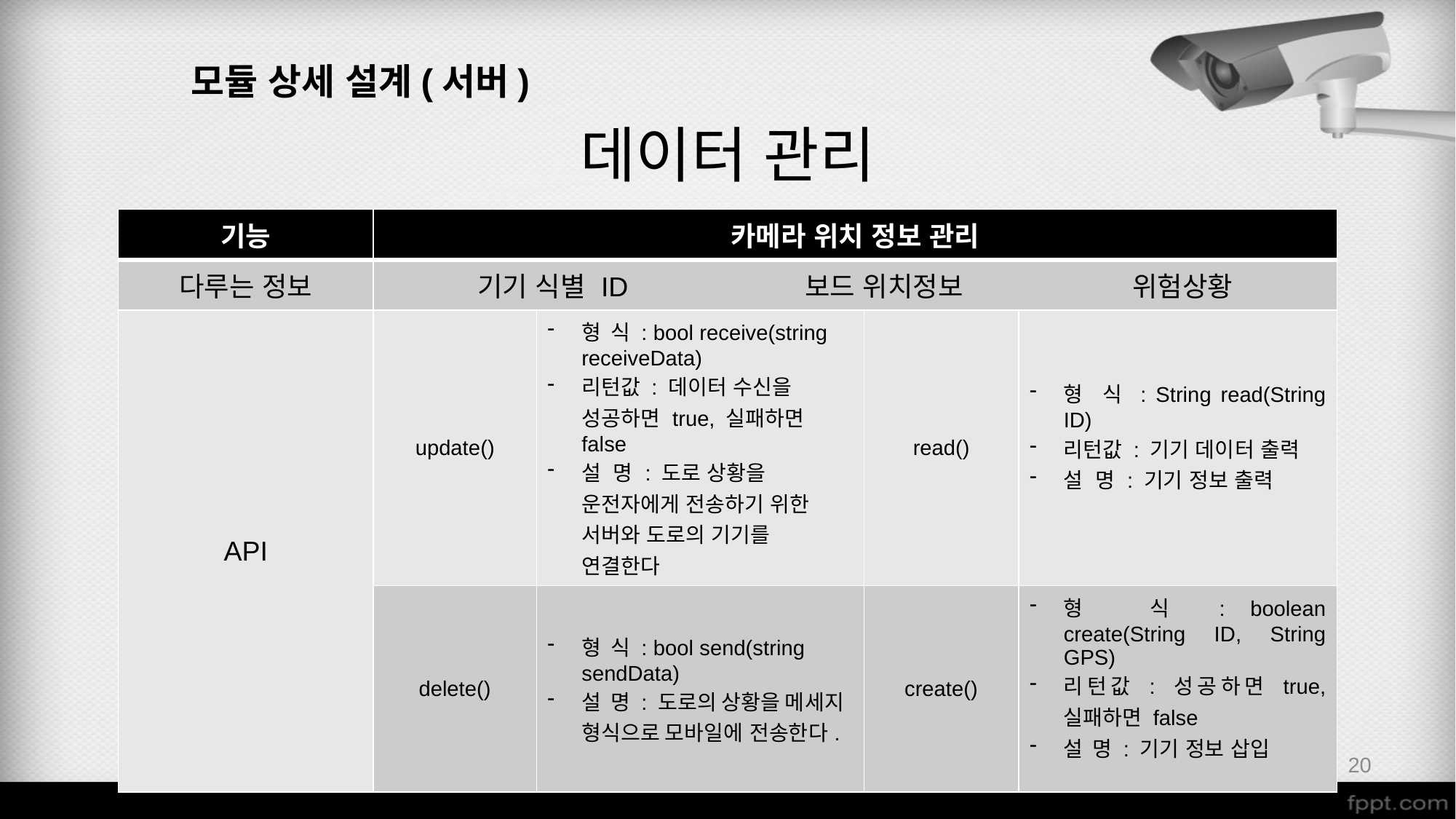

모듈 상세 설계(서버)
데이터 관리
| 기능 | 카메라 위치 정보 관리 |  |  |  |
| --- | --- | --- | --- | --- |
| 다루는 정보 | 기기 식별 ID 보드 위치정보 위험상황 |  |  |  |
| API | update() | 형 식 : bool receive(string receiveData) 리턴값 : 데이터 수신을 성공하면 true, 실패하면 false 설 명 : 도로 상황을 운전자에게 전송하기 위한 서버와 도로의 기기를 연결한다 | read() | 형 식 : String read(String ID) 리턴값 : 기기 데이터 출력 설 명 : 기기 정보 출력 |
|  | delete() | 형 식 : bool send(string sendData) 설 명 : 도로의 상황을 메세지 형식으로 모바일에 전송한다. | create() | 형 식 : boolean create(String ID, String GPS) 리턴값 : 성공하면 true, 실패하면 false 설 명 : 기기 정보 삽입 |
20